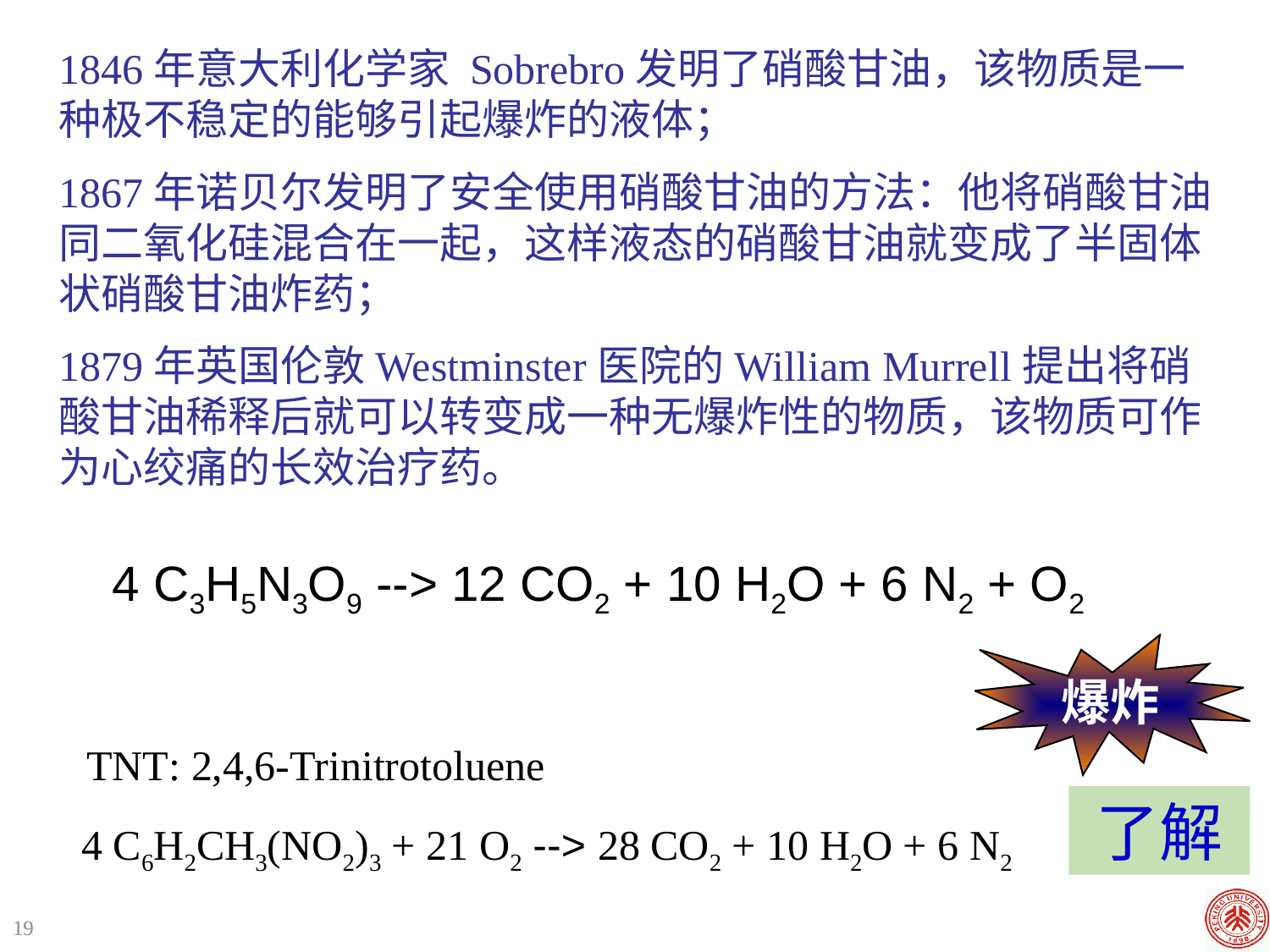

1846年意大利化学家 Sobrebro发明了硝酸甘油，该物质是一种极不稳定的能够引起爆炸的液体；
1867年诺贝尔发明了安全使用硝酸甘油的方法：他将硝酸甘油同二氧化硅混合在一起，这样液态的硝酸甘油就变成了半固体状硝酸甘油炸药；
1879年英国伦敦Westminster医院的William Murrell提出将硝酸甘油稀释后就可以转变成一种无爆炸性的物质，该物质可作为心绞痛的长效治疗药。
4 C3H5N3O9 --> 12 CO2 + 10 H2O + 6 N2 + O2
爆炸
TNT: 2,4,6-Trinitrotoluene
了解
4 C6H2CH3(NO2)3 + 21 O2 --> 28 CO2 + 10 H2O + 6 N2
19